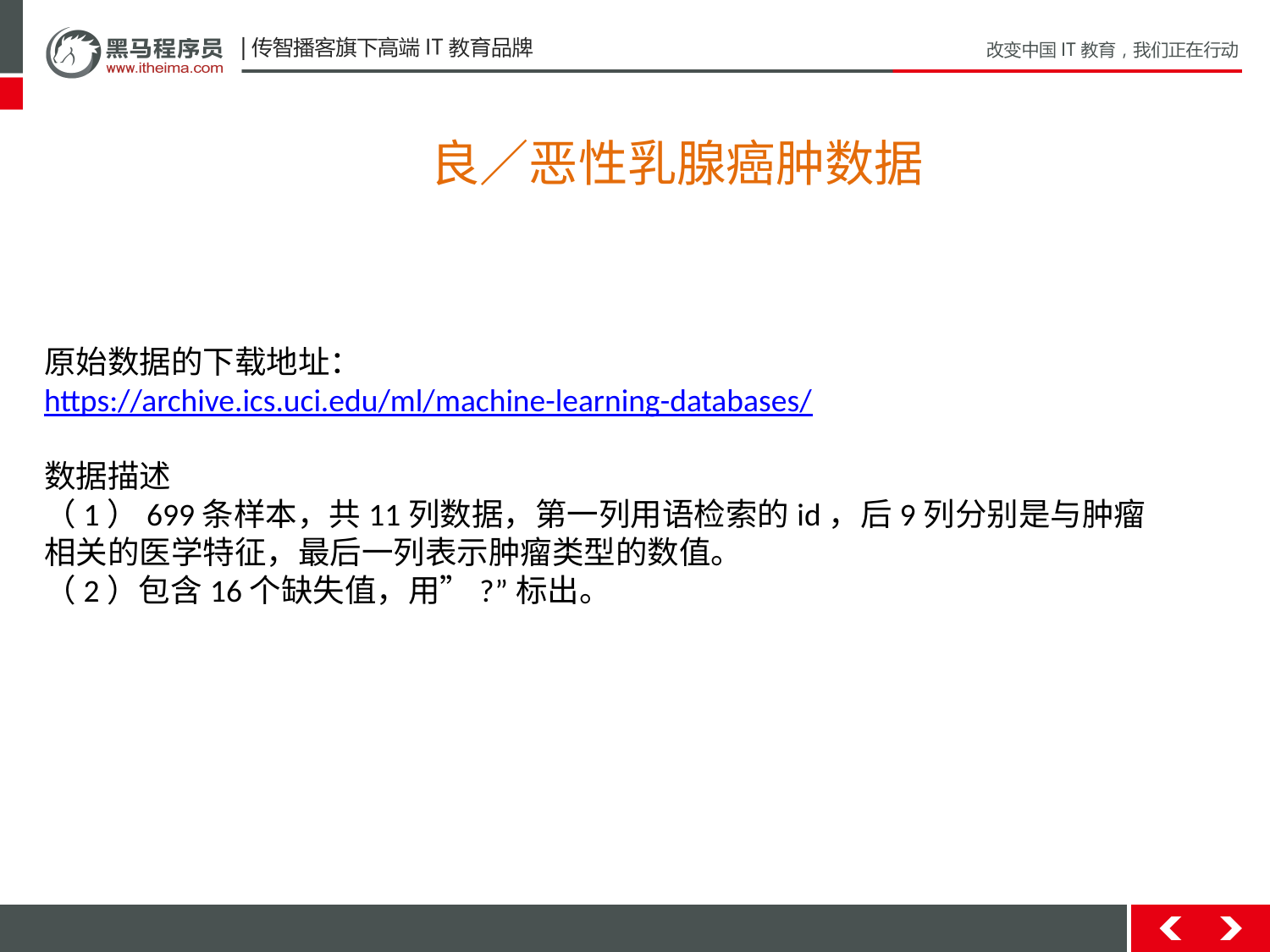

良／恶性乳腺癌肿数据
原始数据的下载地址：
https://archive.ics.uci.edu/ml/machine-learning-databases/

数据描述
（1）699条样本，共11列数据，第一列用语检索的id，后9列分别是与肿瘤
相关的医学特征，最后一列表示肿瘤类型的数值。
（2）包含16个缺失值，用”?”标出。